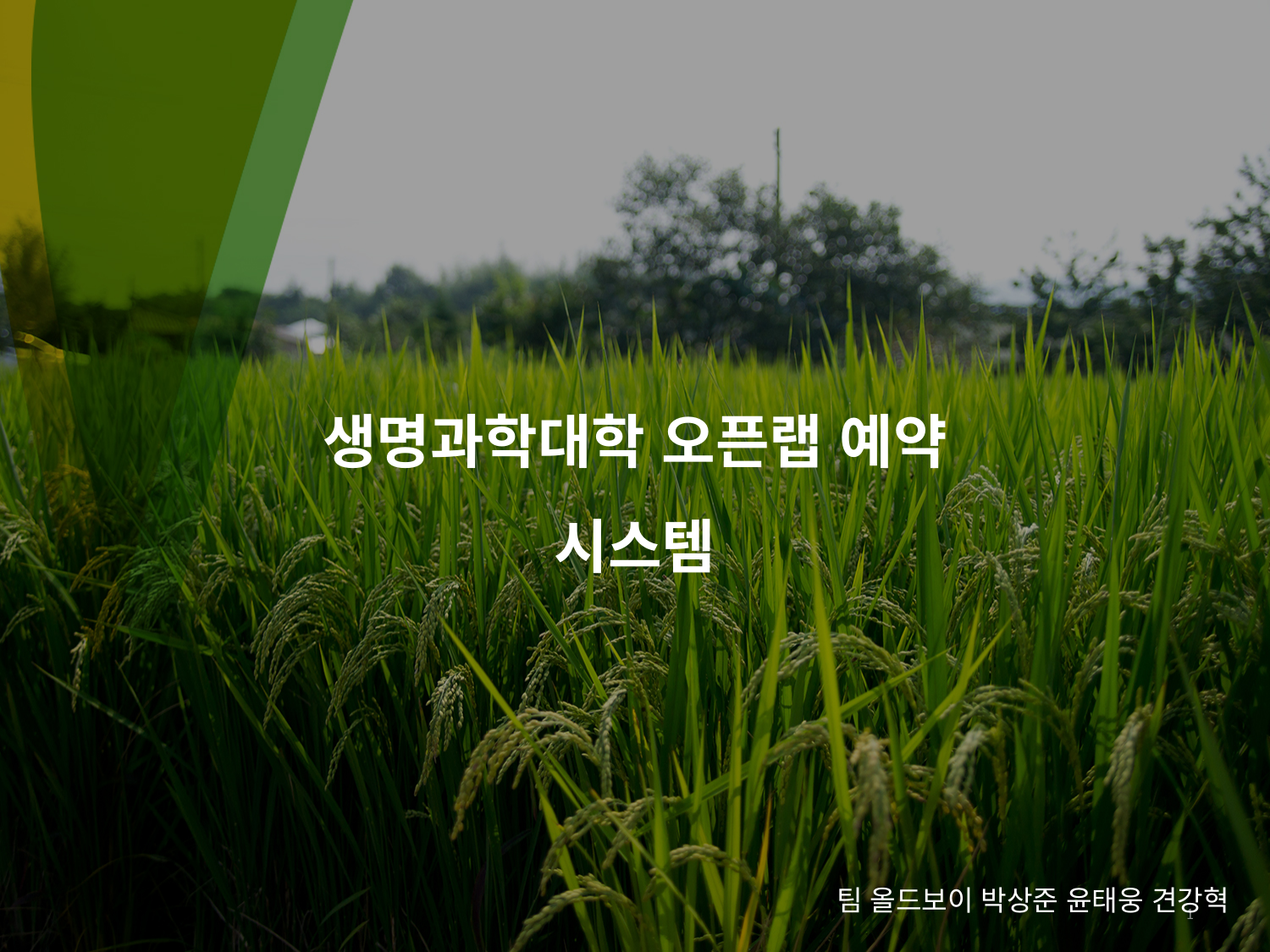

생명과학대학 오픈랩 예약 시스템
팀 올드보이 박상준 윤태웅 견강혁
1